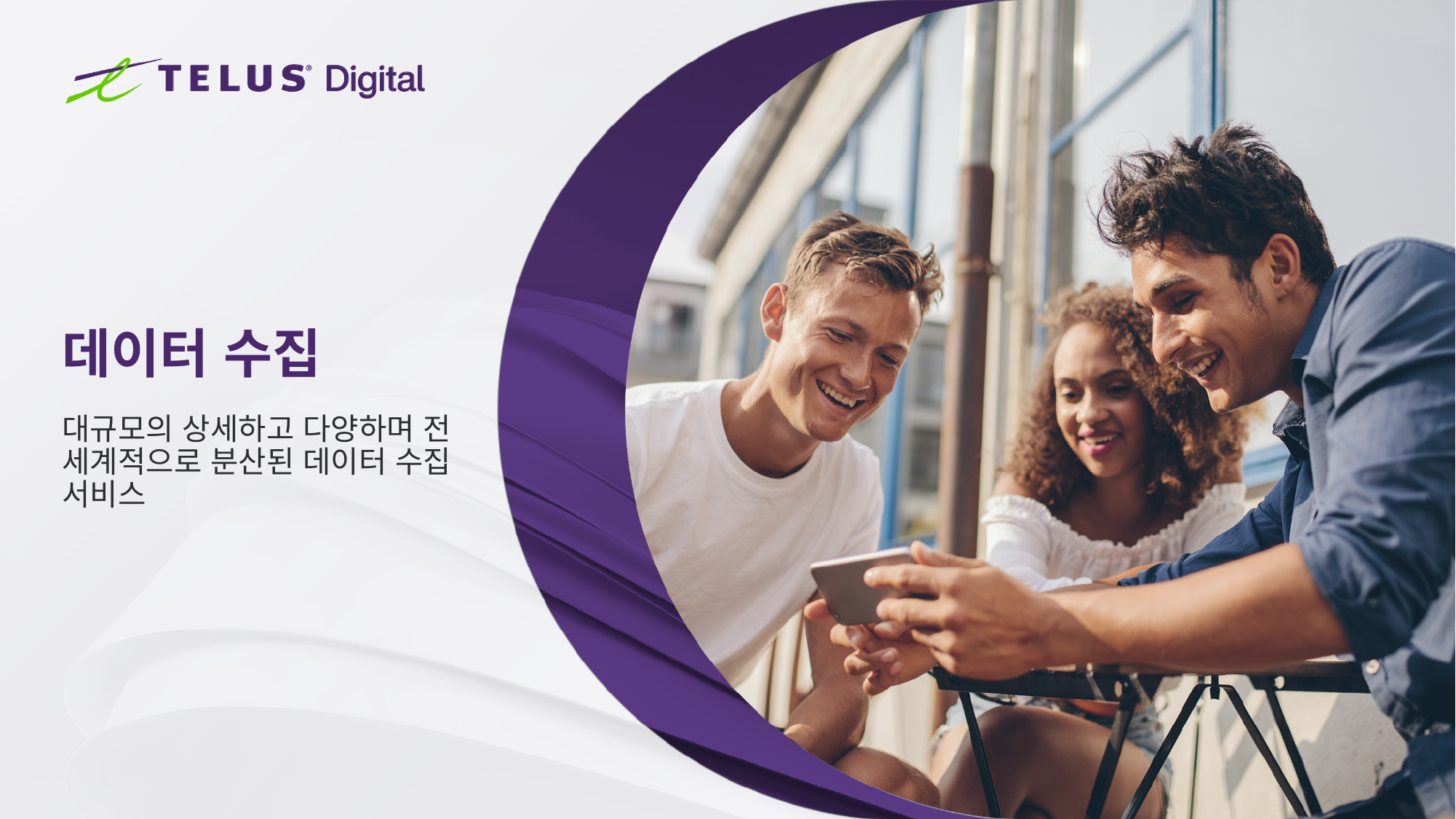

# 데이터 수집
대규모의 상세하고 다양하며 전 세계적으로 분산된 데이터 수집 서비스